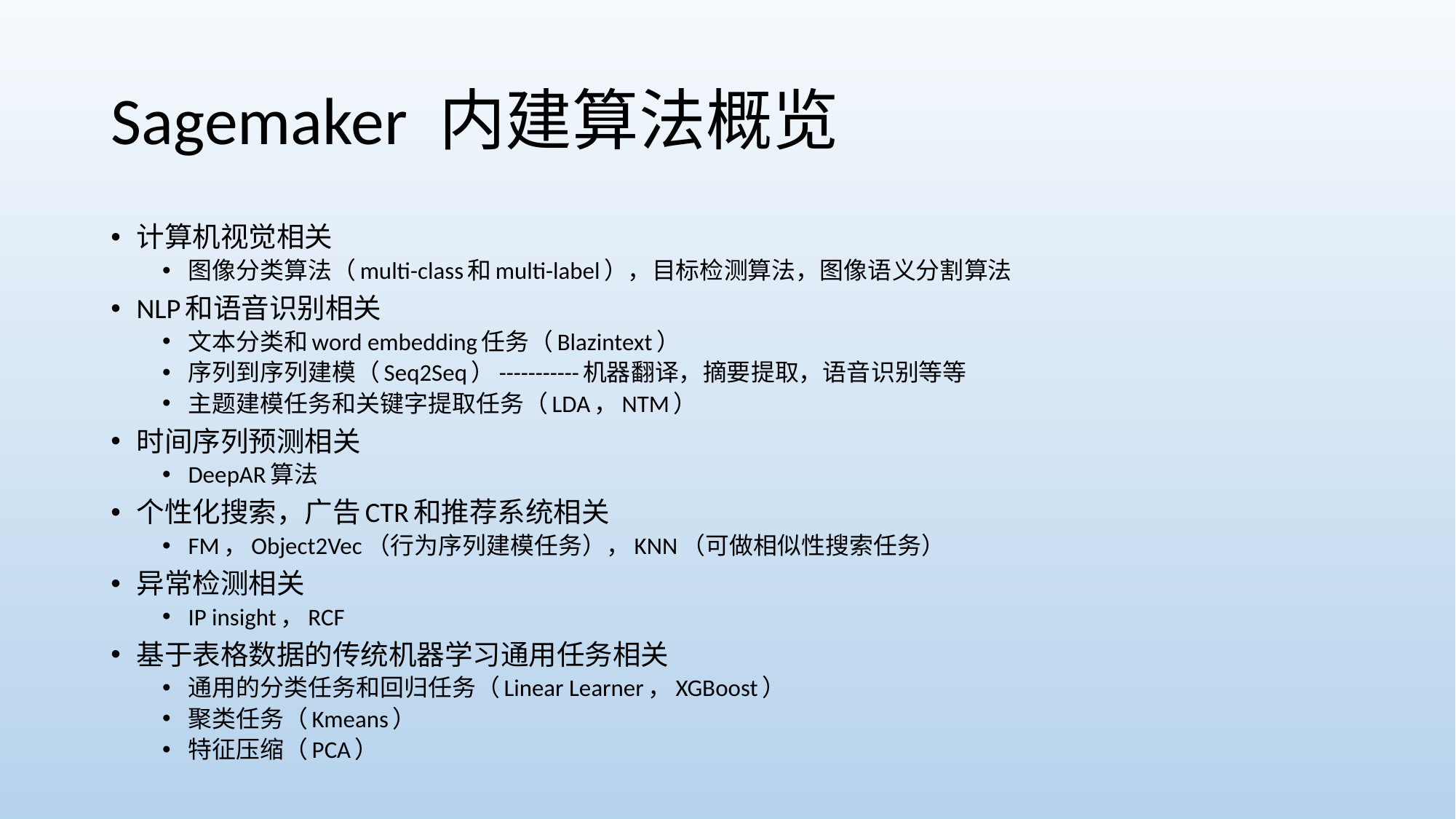

# Sagemaker 内建算法概览
计算机视觉相关
图像分类算法（multi-class和multi-label），目标检测算法，图像语义分割算法
NLP和语音识别相关
文本分类和word embedding任务（Blazintext）
序列到序列建模（Seq2Seq）-----------机器翻译，摘要提取，语音识别等等
主题建模任务和关键字提取任务（LDA，NTM）
时间序列预测相关
DeepAR算法
个性化搜索，广告CTR和推荐系统相关
FM，Object2Vec（行为序列建模任务），KNN（可做相似性搜索任务）
异常检测相关
IP insight，RCF
基于表格数据的传统机器学习通用任务相关
通用的分类任务和回归任务（Linear Learner，XGBoost）
聚类任务（Kmeans）
特征压缩（PCA）